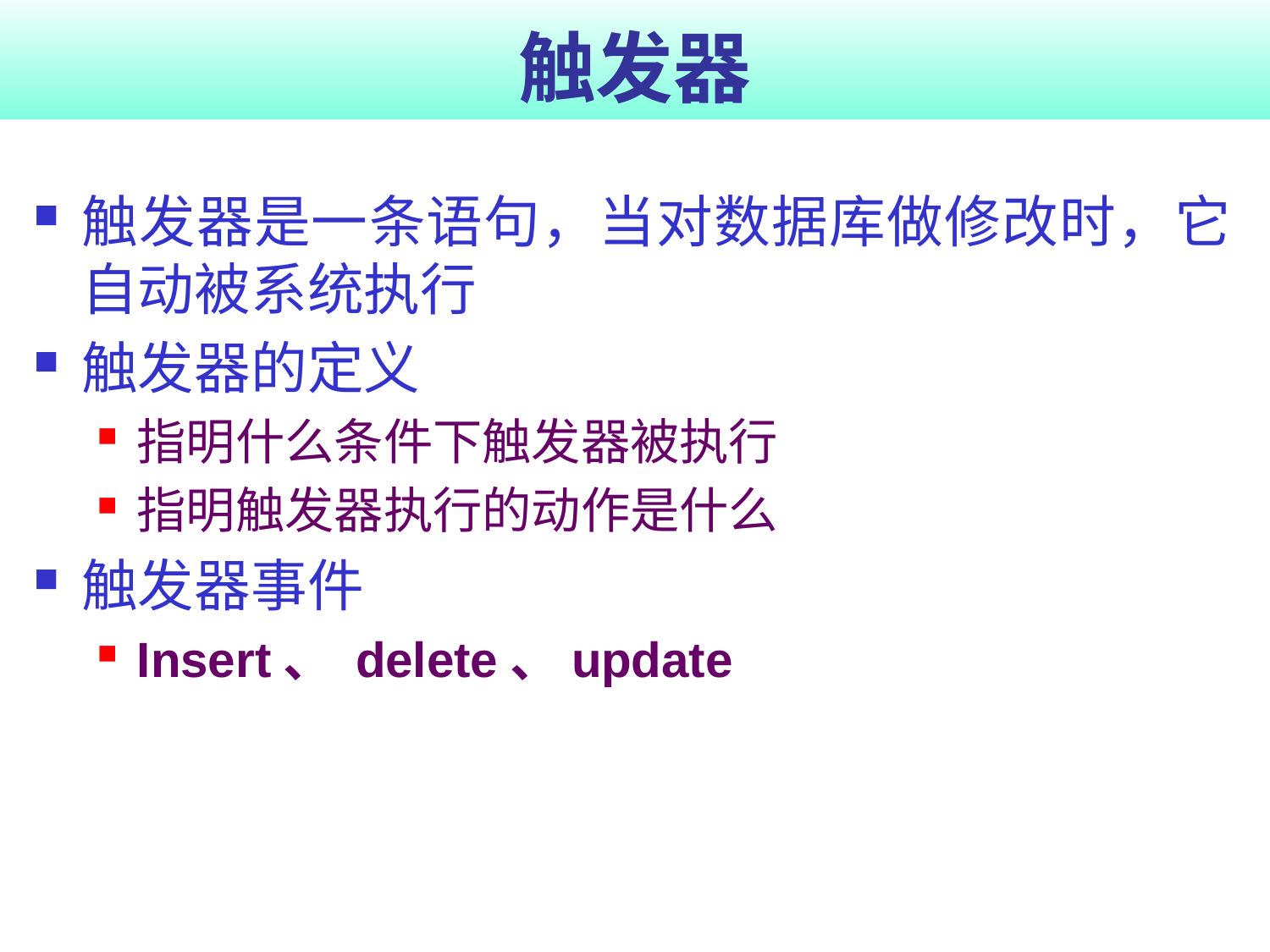

# 触发器
触发器是一条语句，当对数据库做修改时，它自动被系统执行
触发器的定义
指明什么条件下触发器被执行
指明触发器执行的动作是什么
触发器事件
Insert、 delete、update